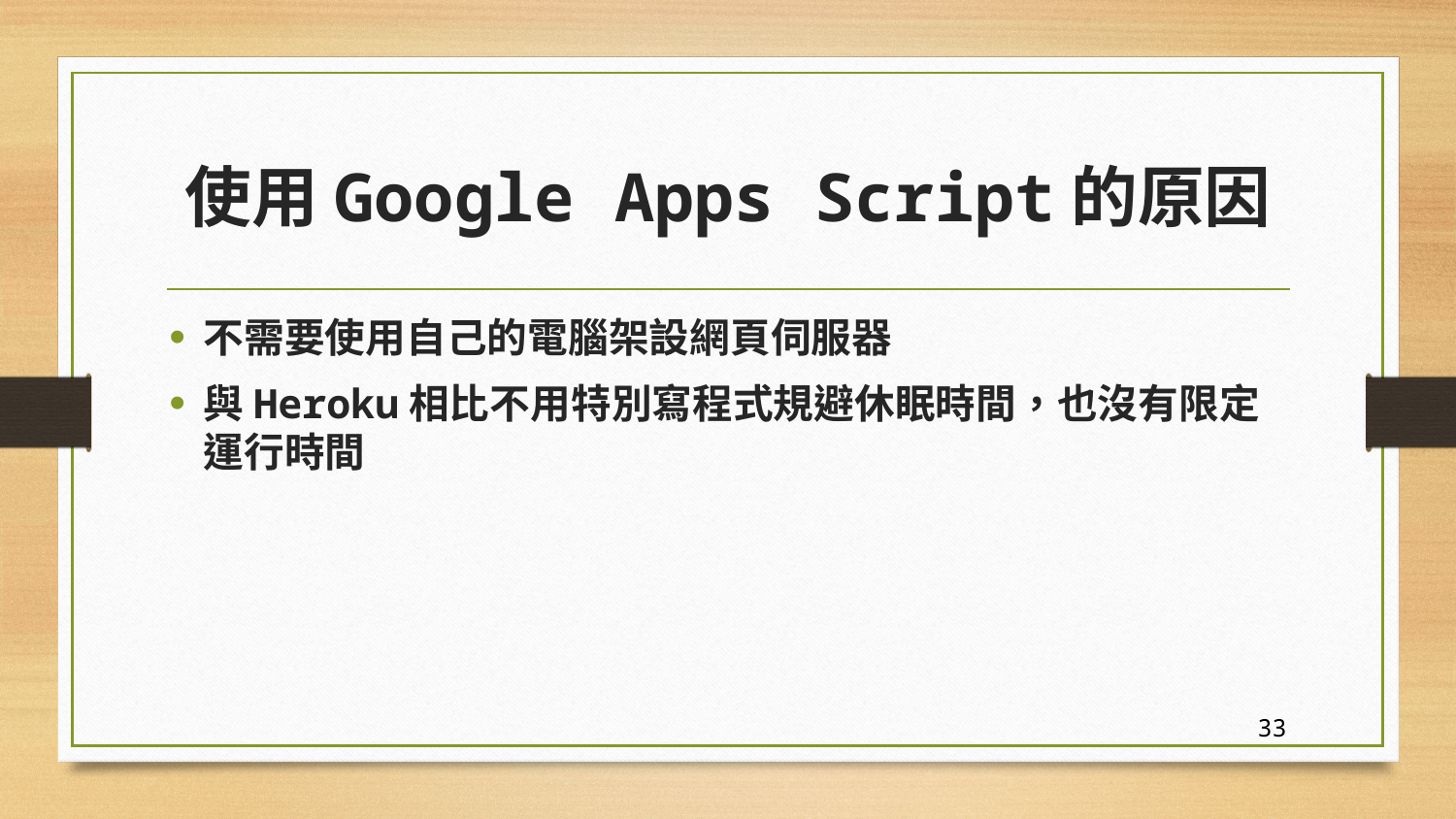

# 使用Google Apps Script的原因
不需要使用自己的電腦架設網頁伺服器
與Heroku相比不用特別寫程式規避休眠時間，也沒有限定運行時間

33